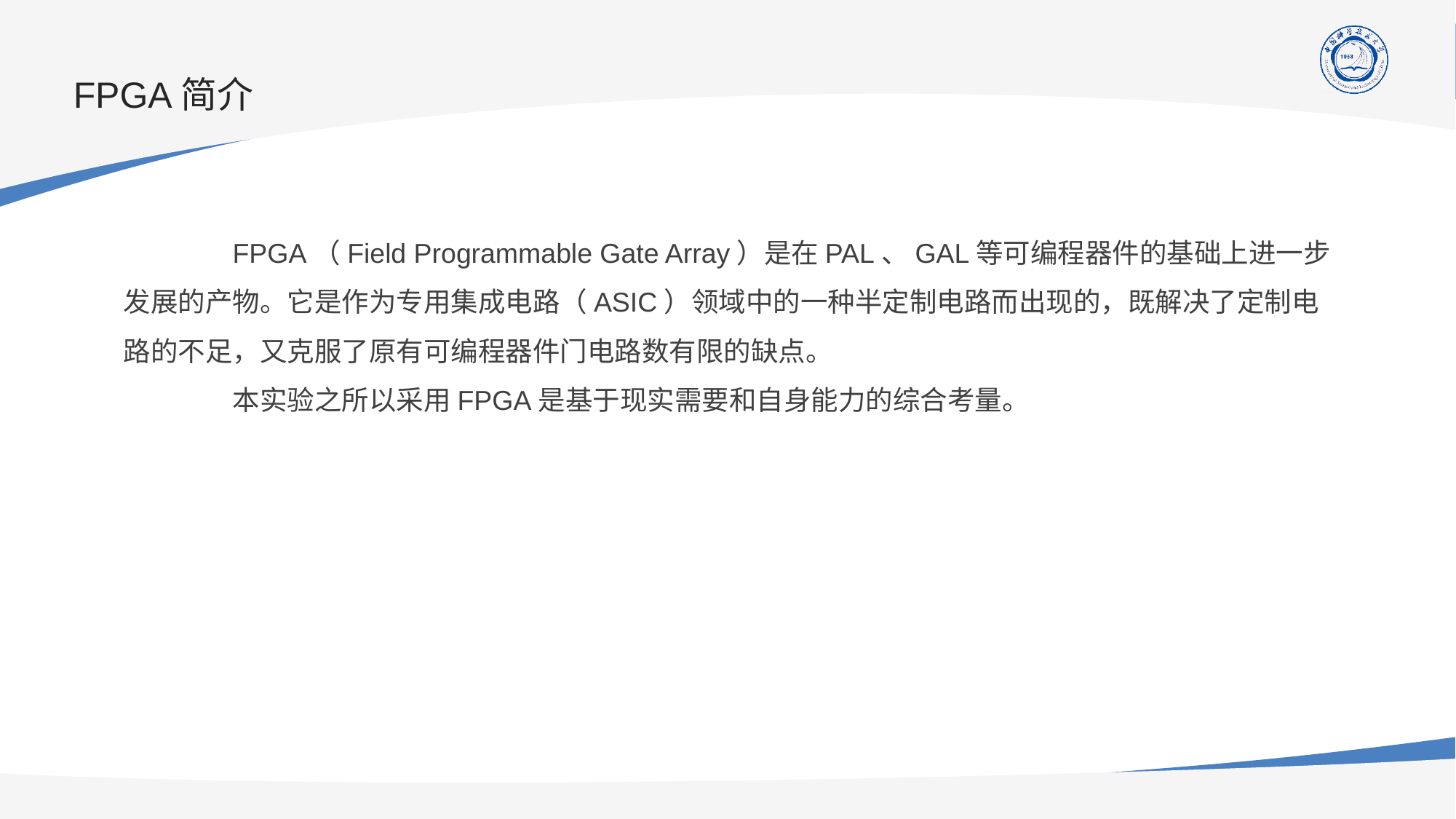

# FPGA简介
	FPGA（Field Programmable Gate Array）是在PAL、GAL等可编程器件的基础上进一步发展的产物。它是作为专用集成电路（ASIC）领域中的一种半定制电路而出现的，既解决了定制电路的不足，又克服了原有可编程器件门电路数有限的缺点。
	本实验之所以采用FPGA是基于现实需要和自身能力的综合考量。